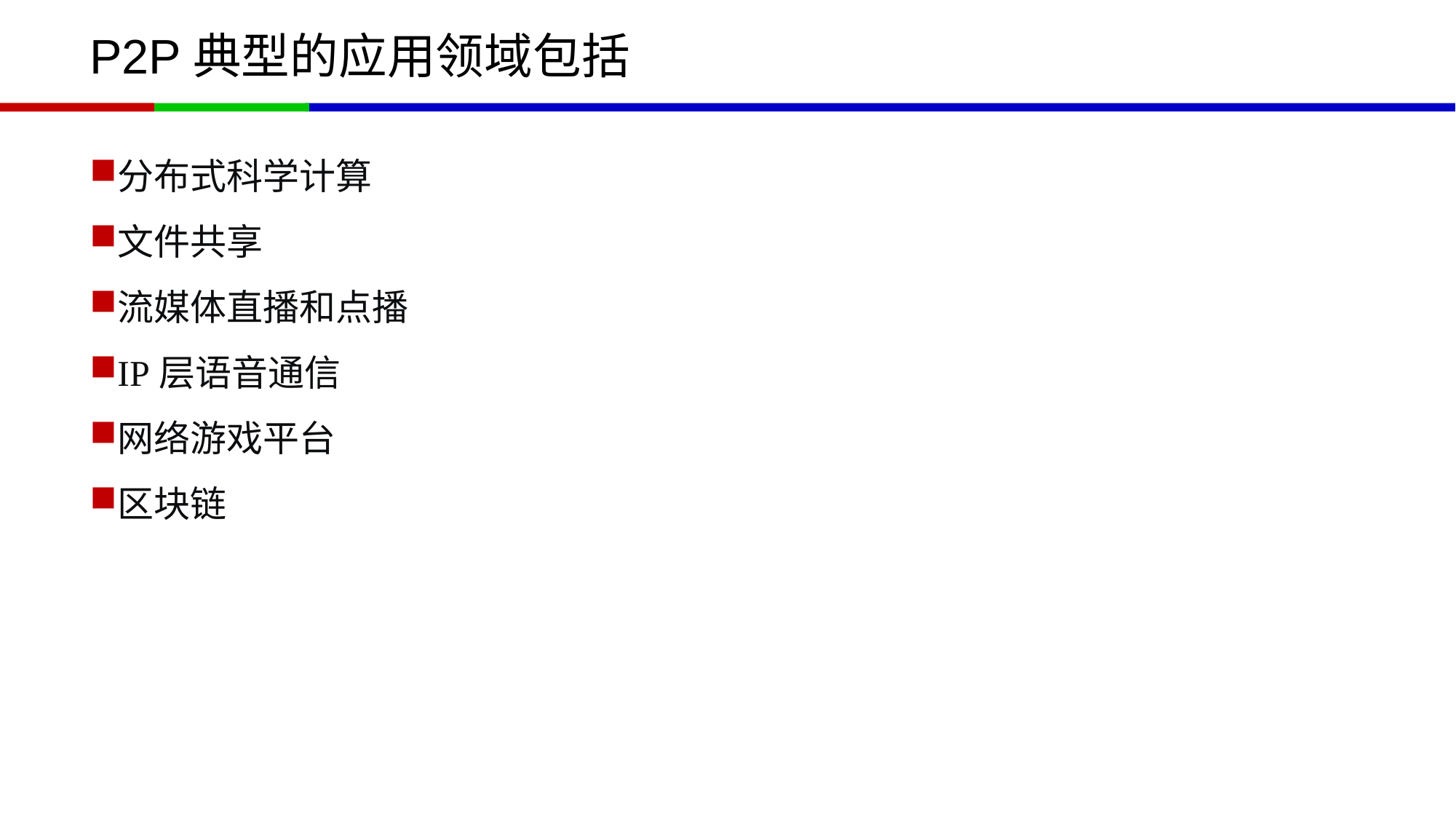

# P2P典型的应用领域包括
分布式科学计算
文件共享
流媒体直播和点播
IP层语音通信
网络游戏平台
区块链
172